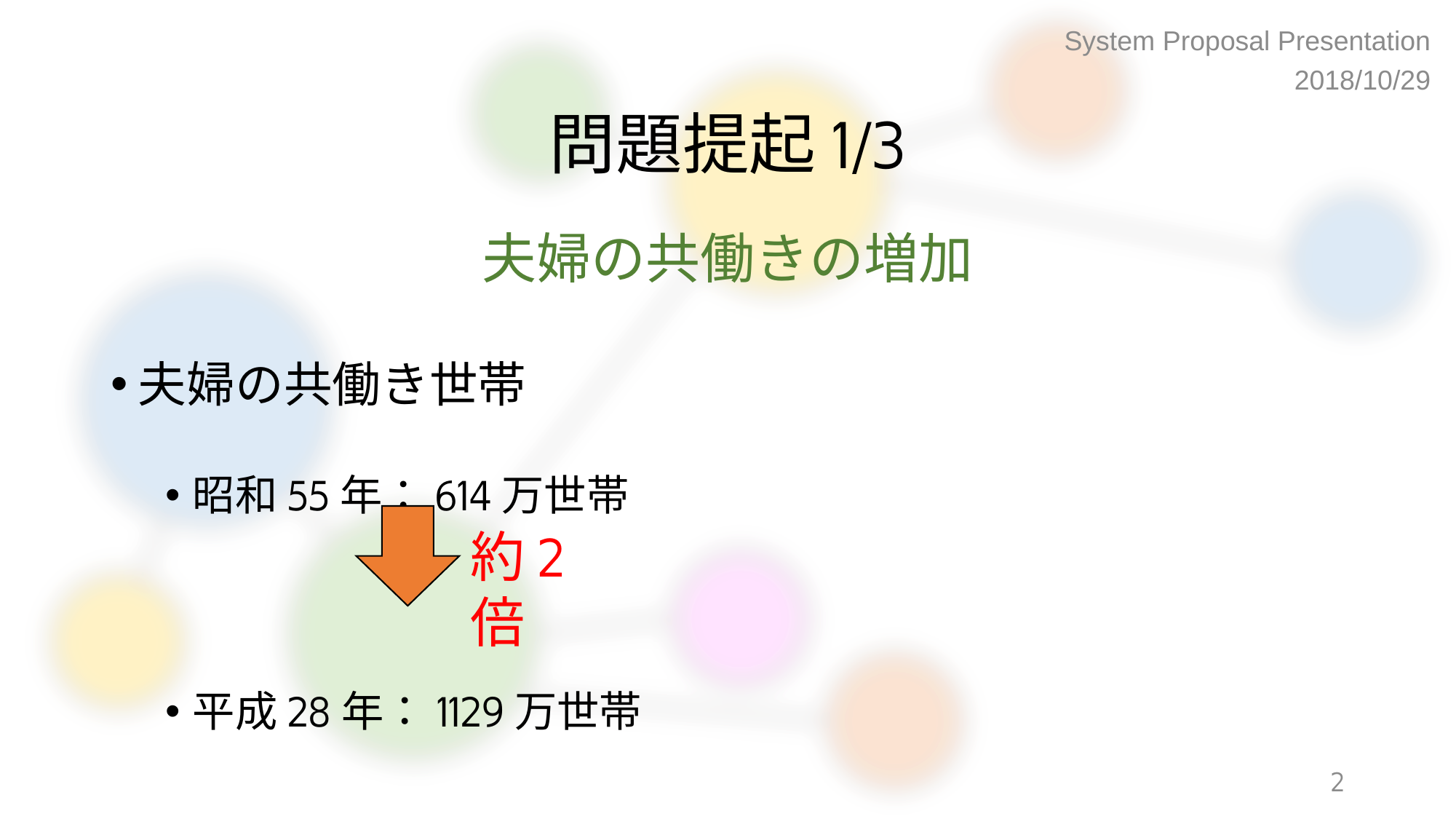

System Proposal Presentation
2018/10/29
# 問題提起1/3
夫婦の共働きの増加

夫婦の共働き世帯

昭和55年：614万世帯

平成28年：1129万世帯

約2倍
2